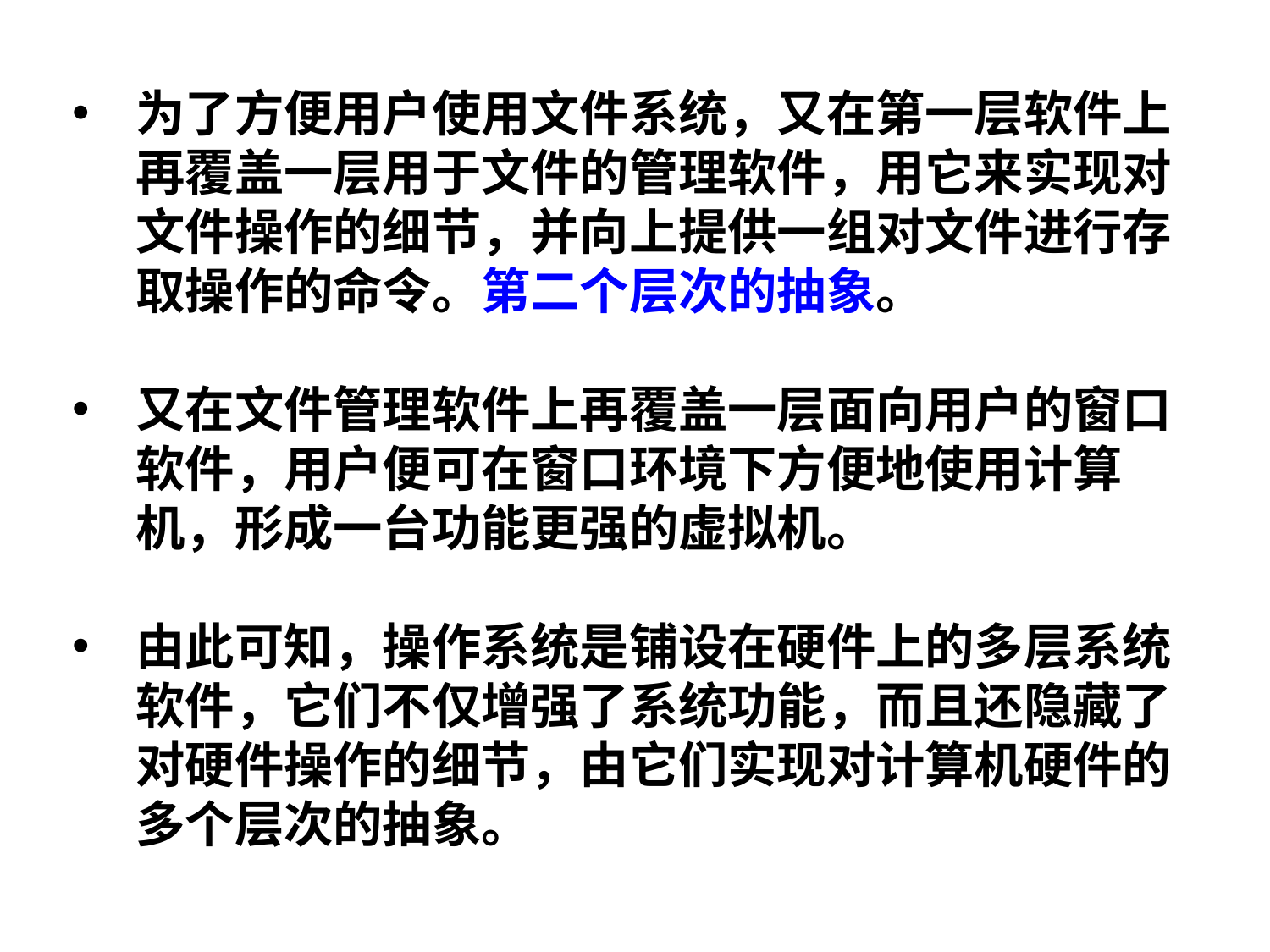

为了方便用户使用文件系统，又在第一层软件上再覆盖一层用于文件的管理软件，用它来实现对文件操作的细节，并向上提供一组对文件进行存取操作的命令。第二个层次的抽象。

又在文件管理软件上再覆盖一层面向用户的窗口软件，用户便可在窗口环境下方便地使用计算机，形成一台功能更强的虚拟机。

由此可知，操作系统是铺设在硬件上的多层系统软件，它们不仅增强了系统功能，而且还隐藏了对硬件操作的细节，由它们实现对计算机硬件的多个层次的抽象。